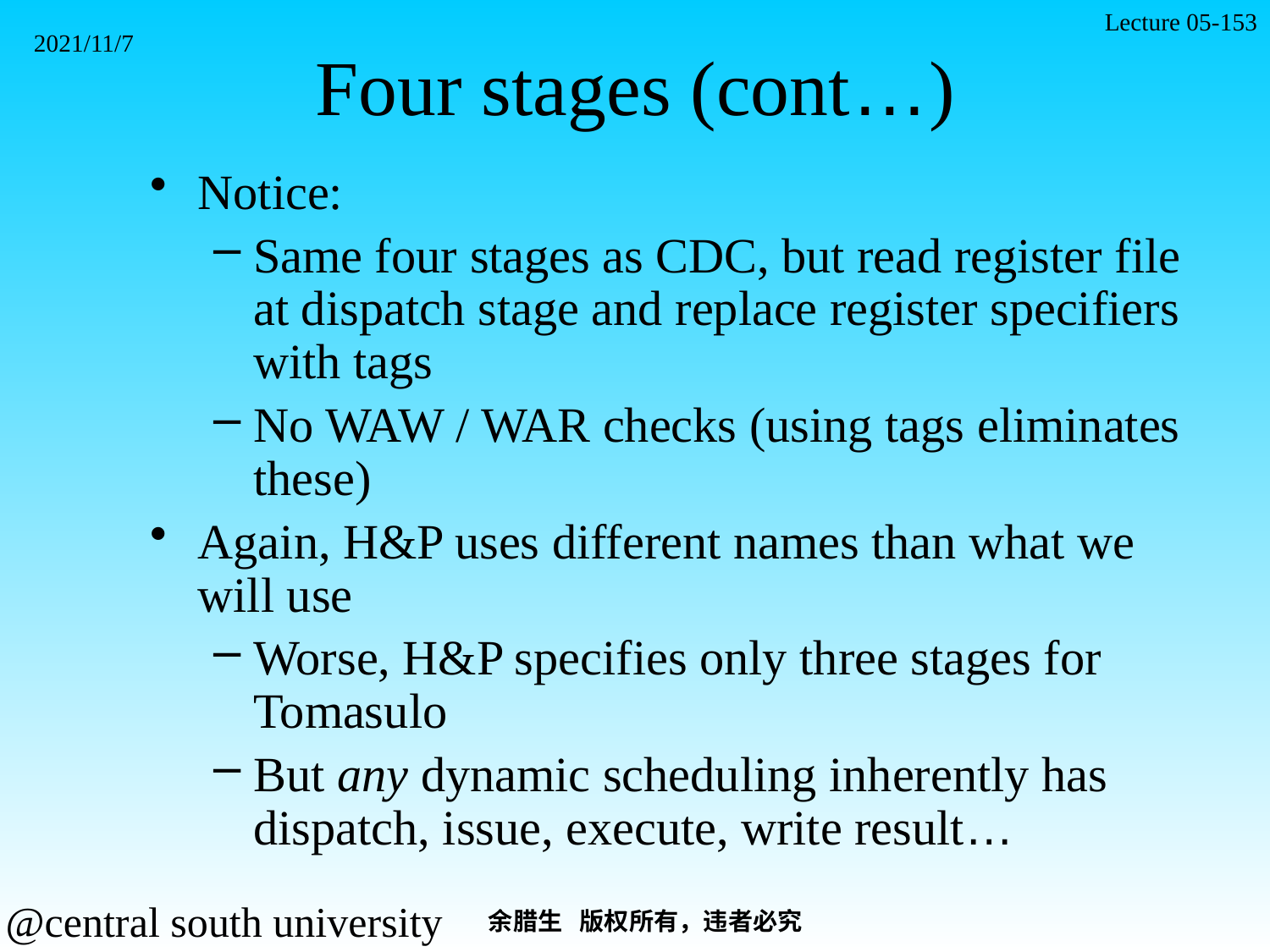

Lecture 05-153
2021/11/7
# Four stages (cont…)
Notice:
Same four stages as CDC, but read register file at dispatch stage and replace register specifiers with tags
No WAW / WAR checks (using tags eliminates these)
Again, H&P uses different names than what we will use
Worse, H&P specifies only three stages for Tomasulo
But any dynamic scheduling inherently has dispatch, issue, execute, write result…
余腊生   版权所有，违者必究